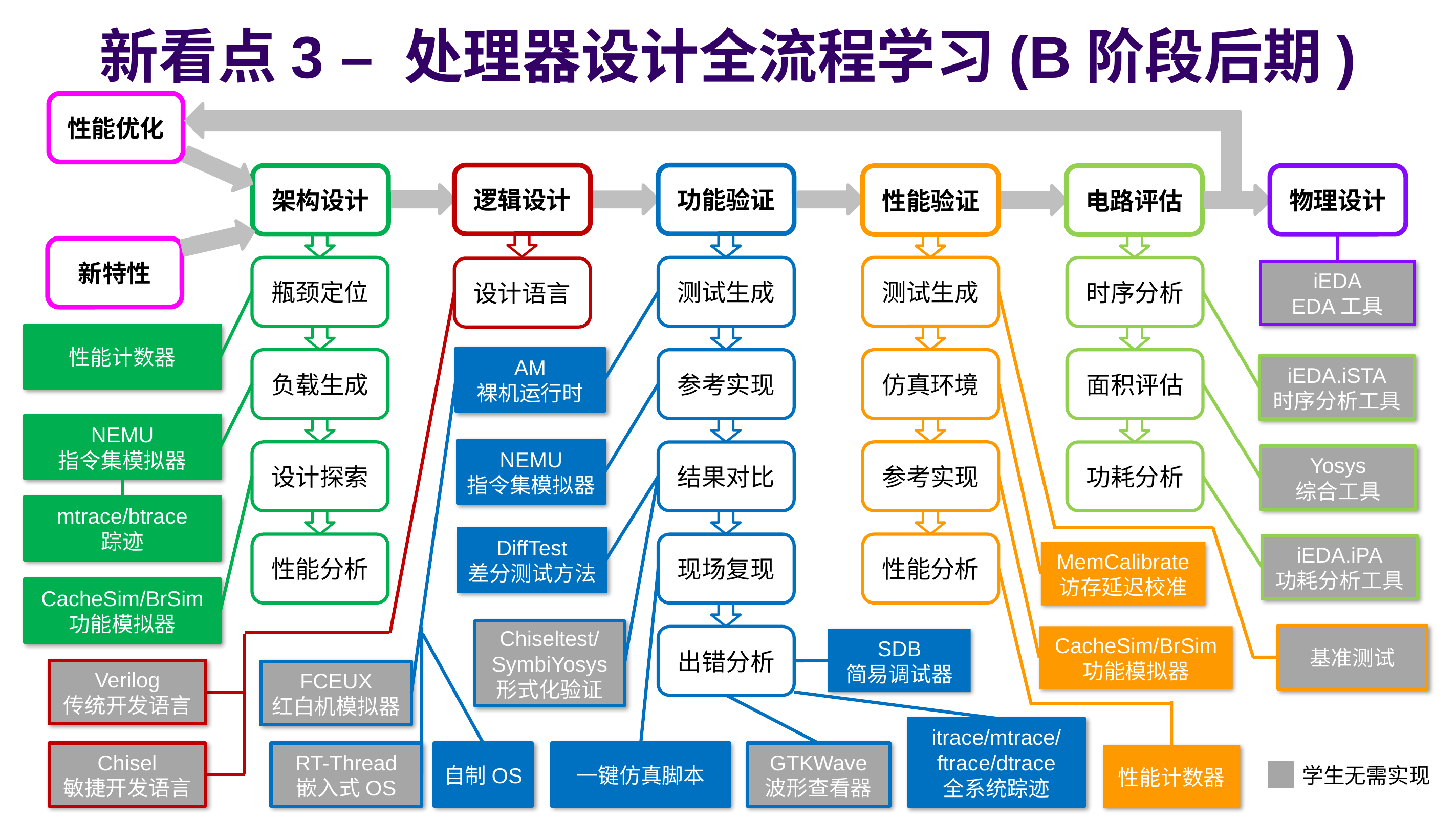

# 新看点3 – 处理器设计全流程学习(B阶段后期)
性能优化

功能验证
逻辑设计
架构设计
物理设计
性能验证
电路评估

新特性
测试生成
瓶颈定位
测试生成
时序分析
设计语言
iEDA
EDA工具

性能计数器
AM
裸机运行时
仿真环境
负载生成
参考实现
面积评估
iEDA.iSTA
时序分析工具
NEMU
指令集模拟器

NEMU
指令集模拟器
参考实现
设计探索
结果对比
功耗分析
Yosys
综合工具
mtrace/btrace
踪迹

DiffTest
差分测试方法
性能分析
性能分析
现场复现
iEDA.iPA
功耗分析工具
MemCalibrate
访存延迟校准
CacheSim/BrSim
功能模拟器

Chiseltest/
SymbiYosys
形式化验证
基准测试
CacheSim/BrSim
功能模拟器
出错分析
SDB
简易调试器
Verilog
传统开发语言
FCEUX
红白机模拟器
itrace/mtrace/
ftrace/dtrace
全系统踪迹
Chisel
敏捷开发语言
RT-Thread
嵌入式OS
自制OS
一键仿真脚本
GTKWave
波形查看器
性能计数器
学生无需实现